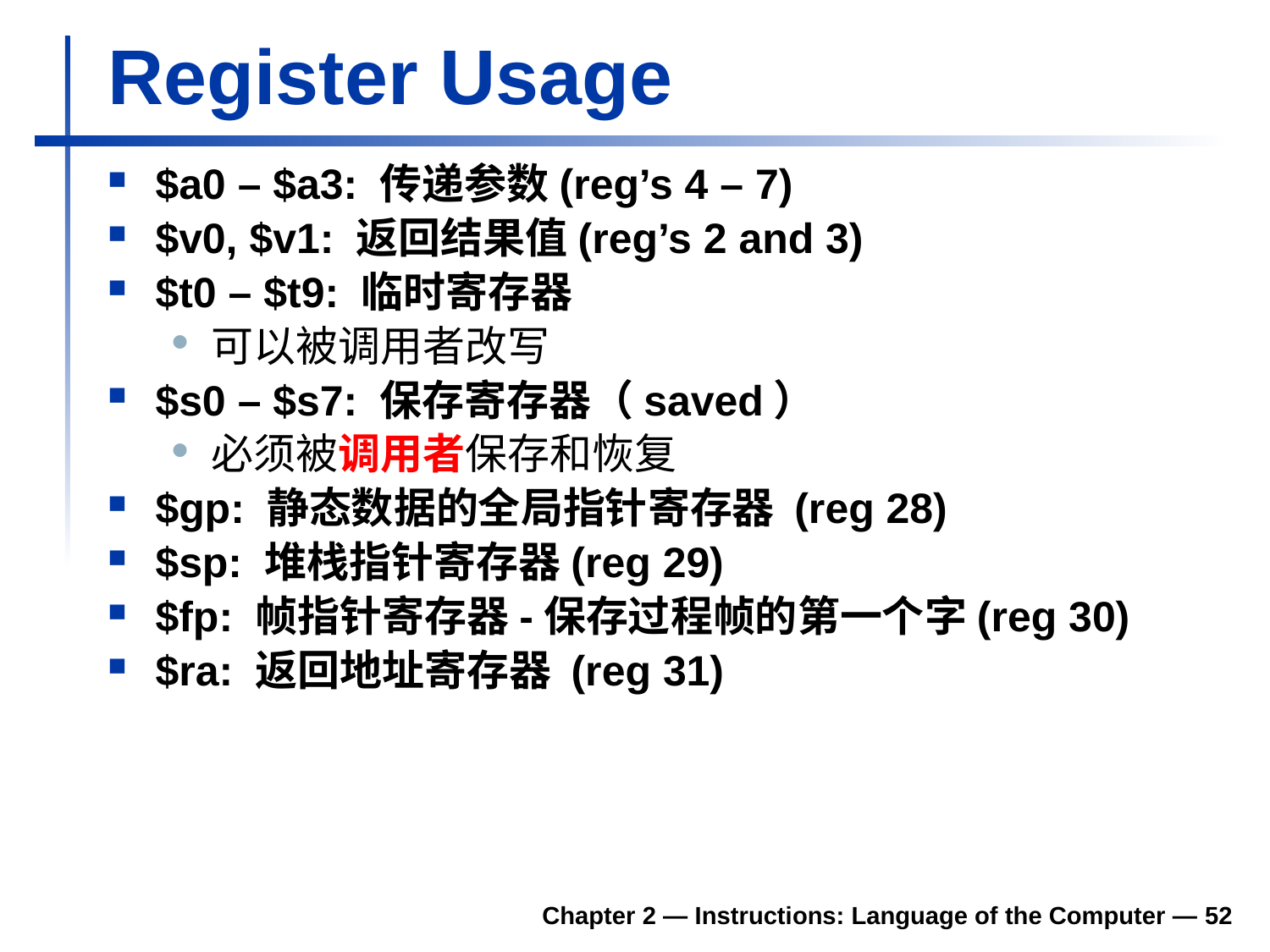

# Register Usage
$a0 – $a3: 传递参数(reg’s 4 – 7)
$v0, $v1: 返回结果值(reg’s 2 and 3)
$t0 – $t9: 临时寄存器
可以被调用者改写
$s0 – $s7: 保存寄存器（saved）
必须被调用者保存和恢复
$gp: 静态数据的全局指针寄存器 (reg 28)
$sp: 堆栈指针寄存器(reg 29)
$fp: 帧指针寄存器-保存过程帧的第一个字(reg 30)
$ra: 返回地址寄存器 (reg 31)
Chapter 2 — Instructions: Language of the Computer — 52